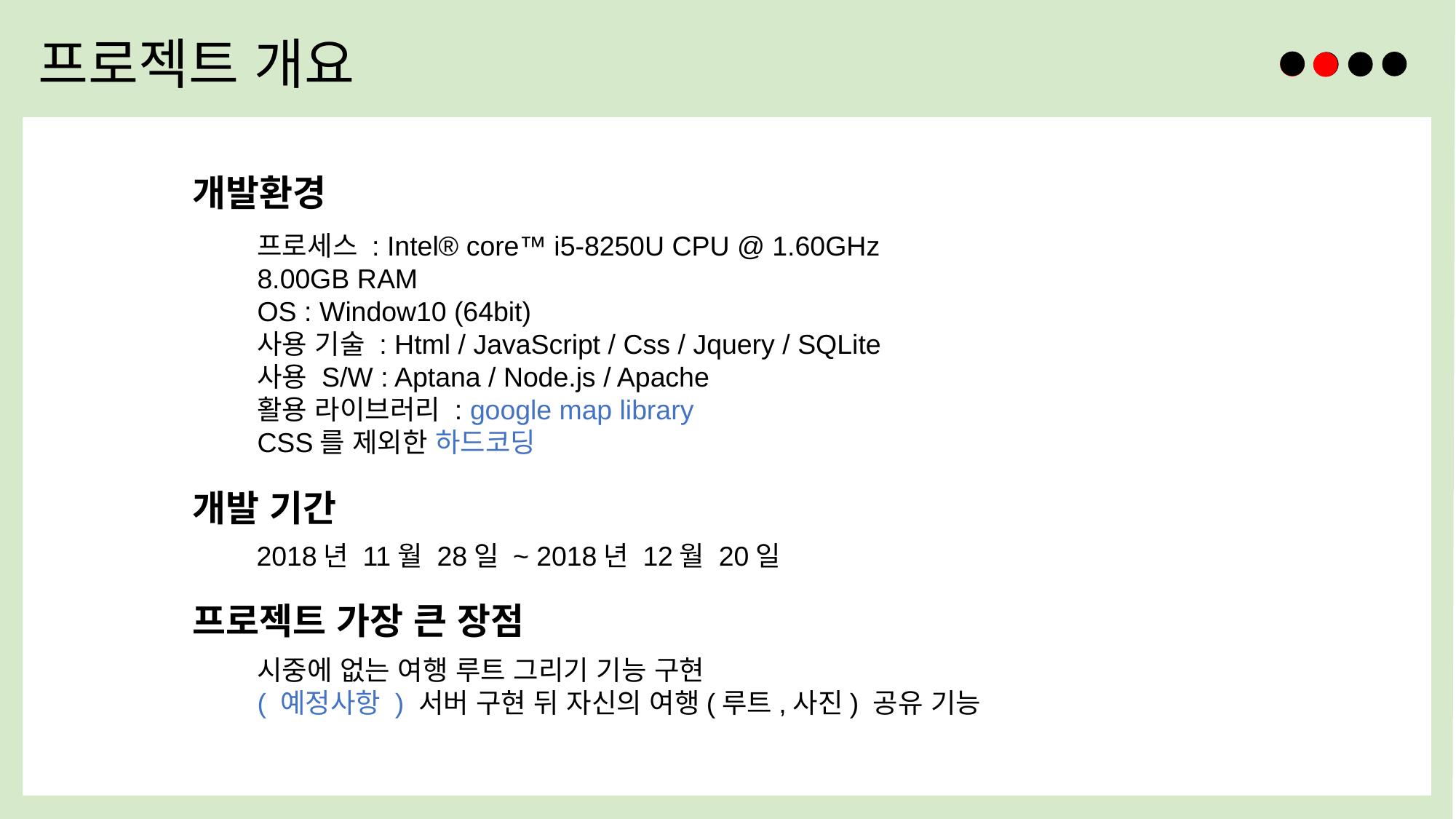

프로젝트 개요

개발환경
프로세스 : Intel® core™ i5-8250U CPU @ 1.60GHz
8.00GB RAM
OS : Window10 (64bit)
사용 기술 : Html / JavaScript / Css / Jquery / SQLite
사용 S/W : Aptana / Node.js / Apache
활용 라이브러리 : google map library
CSS를 제외한 하드코딩
개발 기간
2018년 11월 28일 ~ 2018년 12월 20일
프로젝트 가장 큰 장점
시중에 없는 여행 루트 그리기 기능 구현
( 예정사항 ) 서버 구현 뒤 자신의 여행(루트,사진) 공유 기능